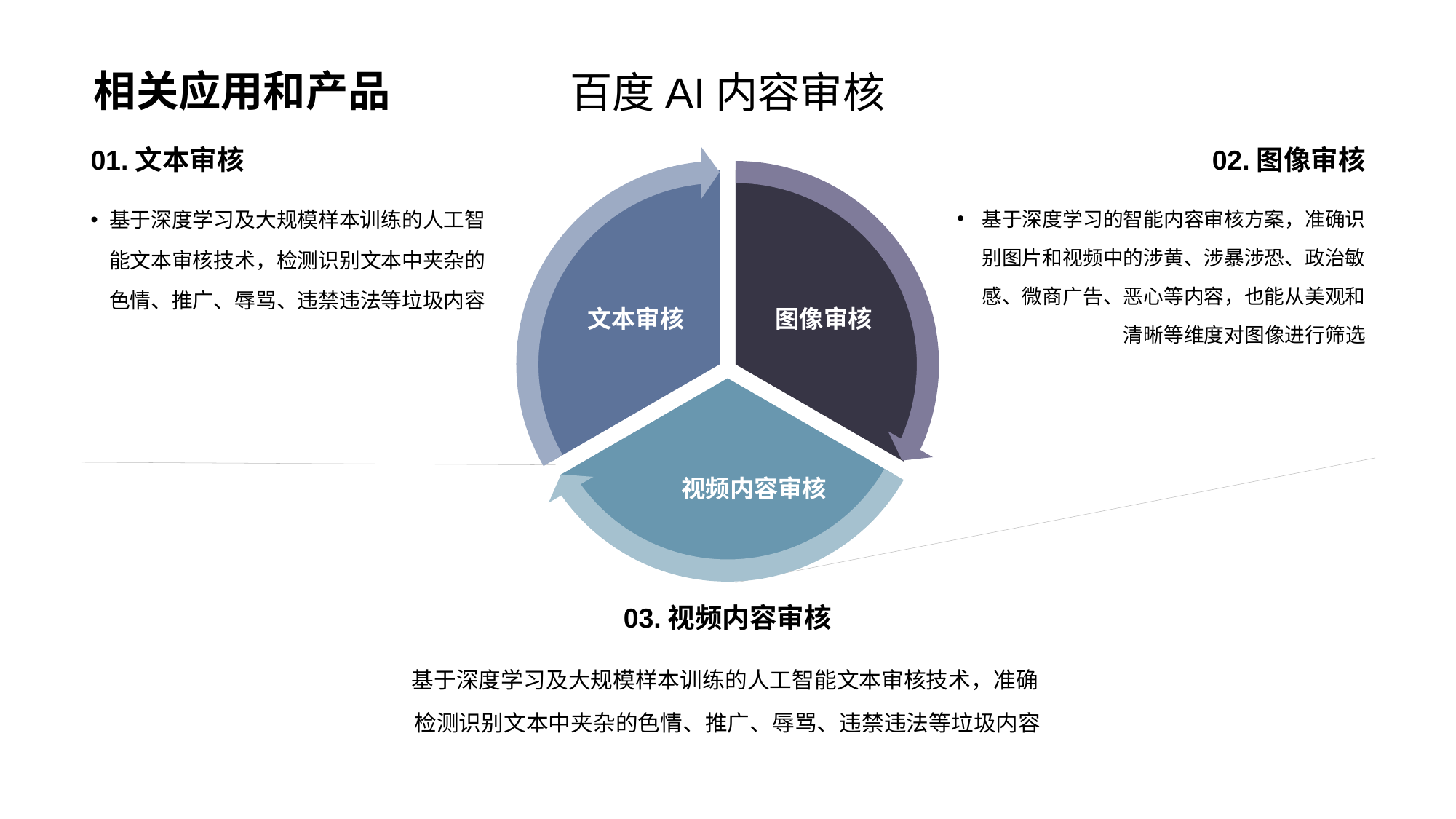

# 相关应用和产品
百度AI内容审核
01.文本审核
02.图像审核

文本审核
图像审核
视频内容审核
基于深度学习及大规模样本训练的人工智能文本审核技术，检测识别文本中夹杂的色情、推广、辱骂、违禁违法等垃圾内容
基于深度学习的智能内容审核方案，准确识别图片和视频中的涉黄、涉暴涉恐、政治敏感、微商广告、恶心等内容，也能从美观和清晰等维度对图像进行筛选
03.视频内容审核
基于深度学习及大规模样本训练的人工智能文本审核技术，准确 
检测识别文本中夹杂的色情、推广、辱骂、违禁违法等垃圾内容